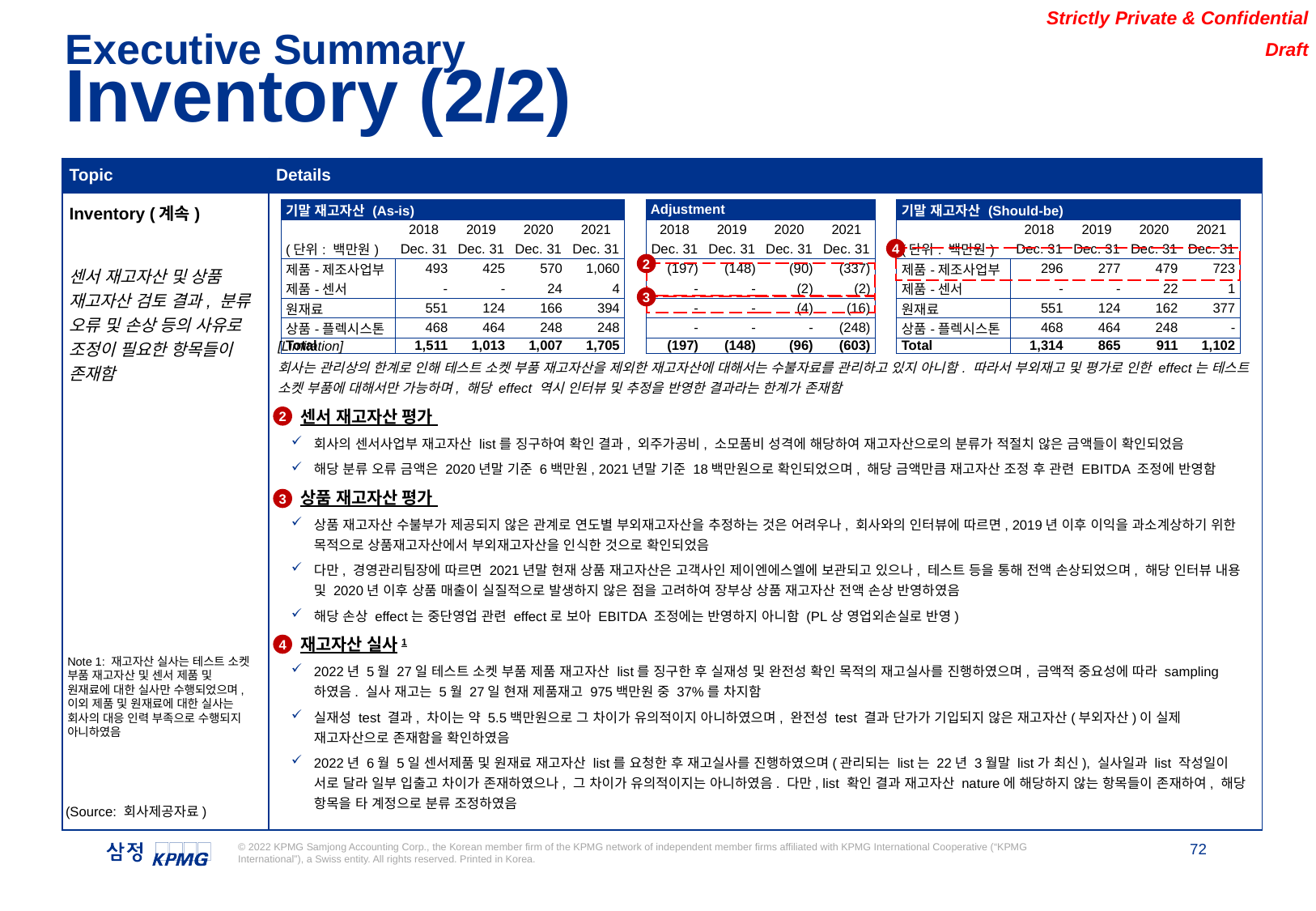

Executive Summary
Inventory (2/2)
| Topic | Details |
| --- | --- |
| Inventory (계속) 센서 재고자산 및 상품 재고자산 검토 결과, 분류 오류 및 손상 등의 사유로 조정이 필요한 항목들이 존재함 |  |
| 기말 재고자산 (As-is) |  |  |  |  |  | Adjustment |  |  |  |  | 기말 재고자산 (Should-be) |  |  |  |  |
| --- | --- | --- | --- | --- | --- | --- | --- | --- | --- | --- | --- | --- | --- | --- | --- |
|  | 2018 | 2019 | 2020 | 2021 |  | 2018 | 2019 | 2020 | 2021 |  |  | 2018 | 2019 | 2020 | 2021 |
| (단위: 백만원) | Dec. 31 | Dec. 31 | Dec. 31 | Dec. 31 |  | Dec. 31 | Dec. 31 | Dec. 31 | Dec. 31 |  | (단위: 백만원) | Dec. 31 | Dec. 31 | Dec. 31 | Dec. 31 |
| 제품-제조사업부 | 493 | 425 | 570 | 1,060 |  | (197) | (148) | (90) | (337) |  | 제품-제조사업부 | 296 | 277 | 479 | 723 |
| 제품-센서 | - | - | 24 | 4 |  | - | - | (2) | (2) |  | 제품-센서 | - | - | 22 | 1 |
| 원재료 | 551 | 124 | 166 | 394 |  | - | - | (4) | (16) |  | 원재료 | 551 | 124 | 162 | 377 |
| 상품-플렉시스톤 | 468 | 464 | 248 | 248 |  | - | - | - | (248) |  | 상품-플렉시스톤 | 468 | 464 | 248 | - |
| Total | 1,511 | 1,013 | 1,007 | 1,705 |  | (197) | (148) | (96) | (603) |  | Total | 1,314 | 865 | 911 | 1,102 |
4

2

3

[Limitation]
회사는 관리상의 한계로 인해 테스트 소켓 부품 재고자산을 제외한 재고자산에 대해서는 수불자료를 관리하고 있지 아니함. 따라서 부외재고 및 평가로 인한 effect는 테스트 소켓 부품에 대해서만 가능하며, 해당 effect 역시 인터뷰 및 추정을 반영한 결과라는 한계가 존재함
센서 재고자산 평가
회사의 센서사업부 재고자산 list를 징구하여 확인 결과, 외주가공비, 소모품비 성격에 해당하여 재고자산으로의 분류가 적절치 않은 금액들이 확인되었음
해당 분류 오류 금액은 2020년말 기준 6백만원, 2021년말 기준 18백만원으로 확인되었으며, 해당 금액만큼 재고자산 조정 후 관련 EBITDA 조정에 반영함
상품 재고자산 평가
상품 재고자산 수불부가 제공되지 않은 관계로 연도별 부외재고자산을 추정하는 것은 어려우나, 회사와의 인터뷰에 따르면, 2019년 이후 이익을 과소계상하기 위한 목적으로 상품재고자산에서 부외재고자산을 인식한 것으로 확인되었음
다만, 경영관리팀장에 따르면 2021년말 현재 상품 재고자산은 고객사인 제이엔에스엘에 보관되고 있으나, 테스트 등을 통해 전액 손상되었으며, 해당 인터뷰 내용 및 2020년 이후 상품 매출이 실질적으로 발생하지 않은 점을 고려하여 장부상 상품 재고자산 전액 손상 반영하였음
해당 손상 effect는 중단영업 관련 effect로 보아 EBITDA 조정에는 반영하지 아니함 (PL상 영업외손실로 반영)
재고자산 실사1
2022년 5월 27일 테스트 소켓 부품 제품 재고자산 list를 징구한 후 실재성 및 완전성 확인 목적의 재고실사를 진행하였으며, 금액적 중요성에 따라 sampling하였음. 실사 재고는 5월 27일 현재 제품재고 975백만원 중 37%를 차지함
실재성 test 결과, 차이는 약 5.5백만원으로 그 차이가 유의적이지 아니하였으며, 완전성 test 결과 단가가 기입되지 않은 재고자산(부외자산)이 실제 재고자산으로 존재함을 확인하였음
2022년 6월 5일 센서제품 및 원재료 재고자산 list를 요청한 후 재고실사를 진행하였으며(관리되는 list는 22년 3월말 list가 최신), 실사일과 list 작성일이 서로 달라 일부 입출고 차이가 존재하였으나, 그 차이가 유의적이지는 아니하였음. 다만, list 확인 결과 재고자산 nature에 해당하지 않는 항목들이 존재하여, 해당 항목을 타 계정으로 분류 조정하였음
2
3
4
Note 1: 재고자산 실사는 테스트 소켓 부품 재고자산 및 센서 제품 및 원재료에 대한 실사만 수행되었으며, 이외 제품 및 원재료에 대한 실사는 회사의 대응 인력 부족으로 수행되지 아니하였음
(Source: 회사제공자료)